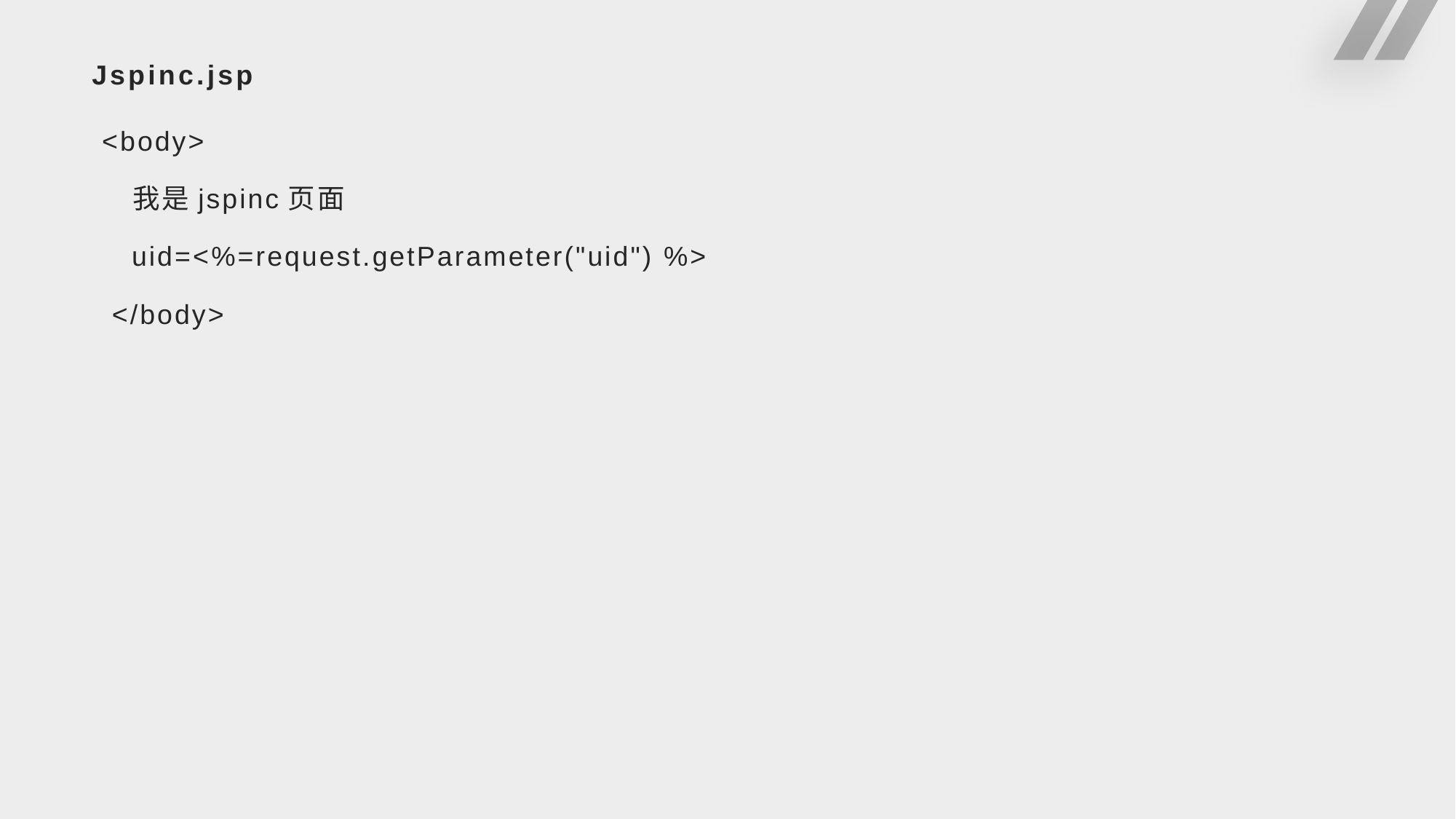

# Jspinc.jsp
 <body>
    我是jspinc页面
    uid=<%=request.getParameter("uid") %>
  </body>